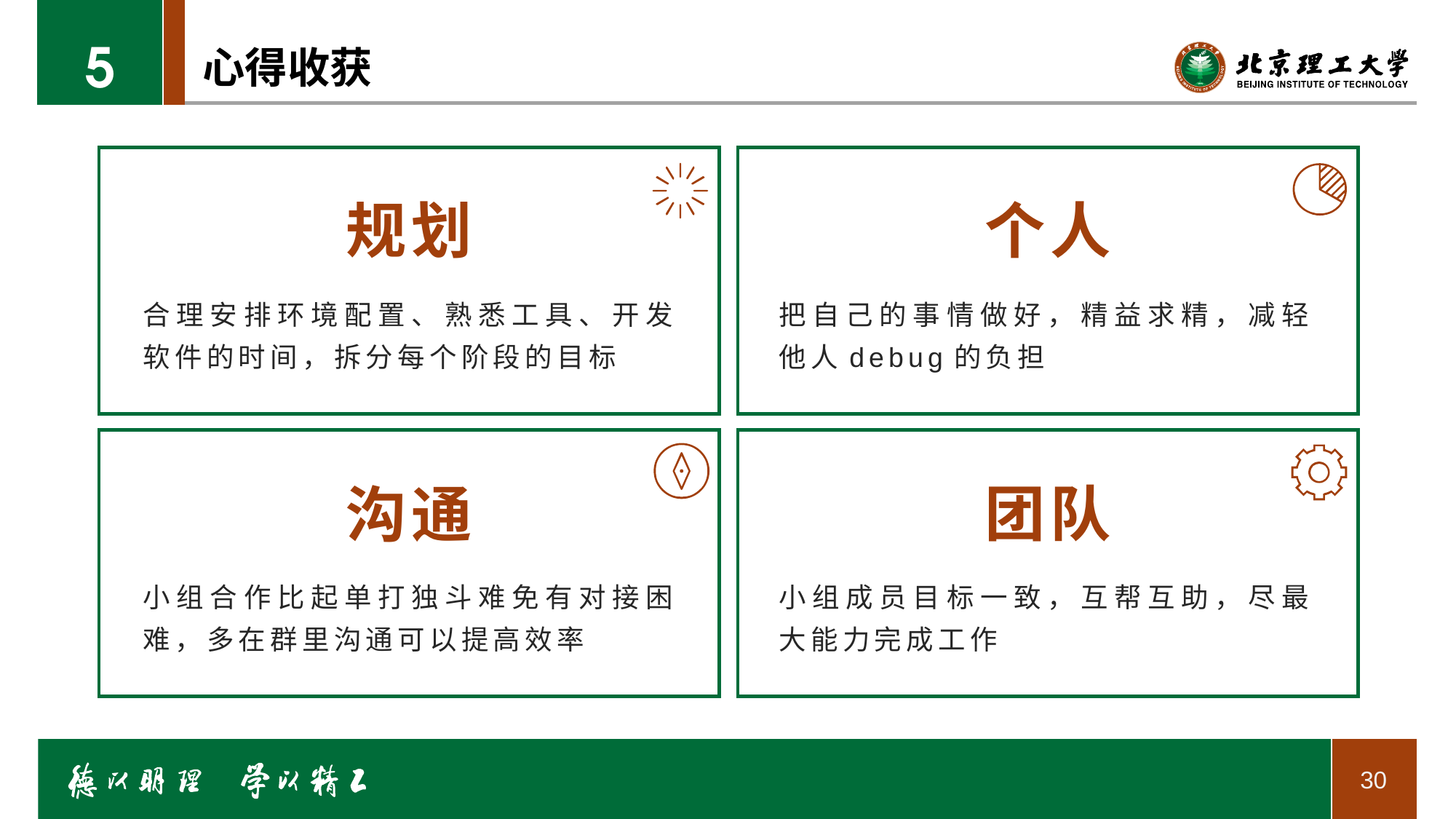

5
# 心得收获

规划
个人
合理安排环境配置、熟悉工具、开发软件的时间，拆分每个阶段的目标
把自己的事情做好，精益求精，减轻他人debug的负担

团队
沟通
小组合作比起单打独斗难免有对接困难，多在群里沟通可以提高效率
小组成员目标一致，互帮互助，尽最大能力完成工作